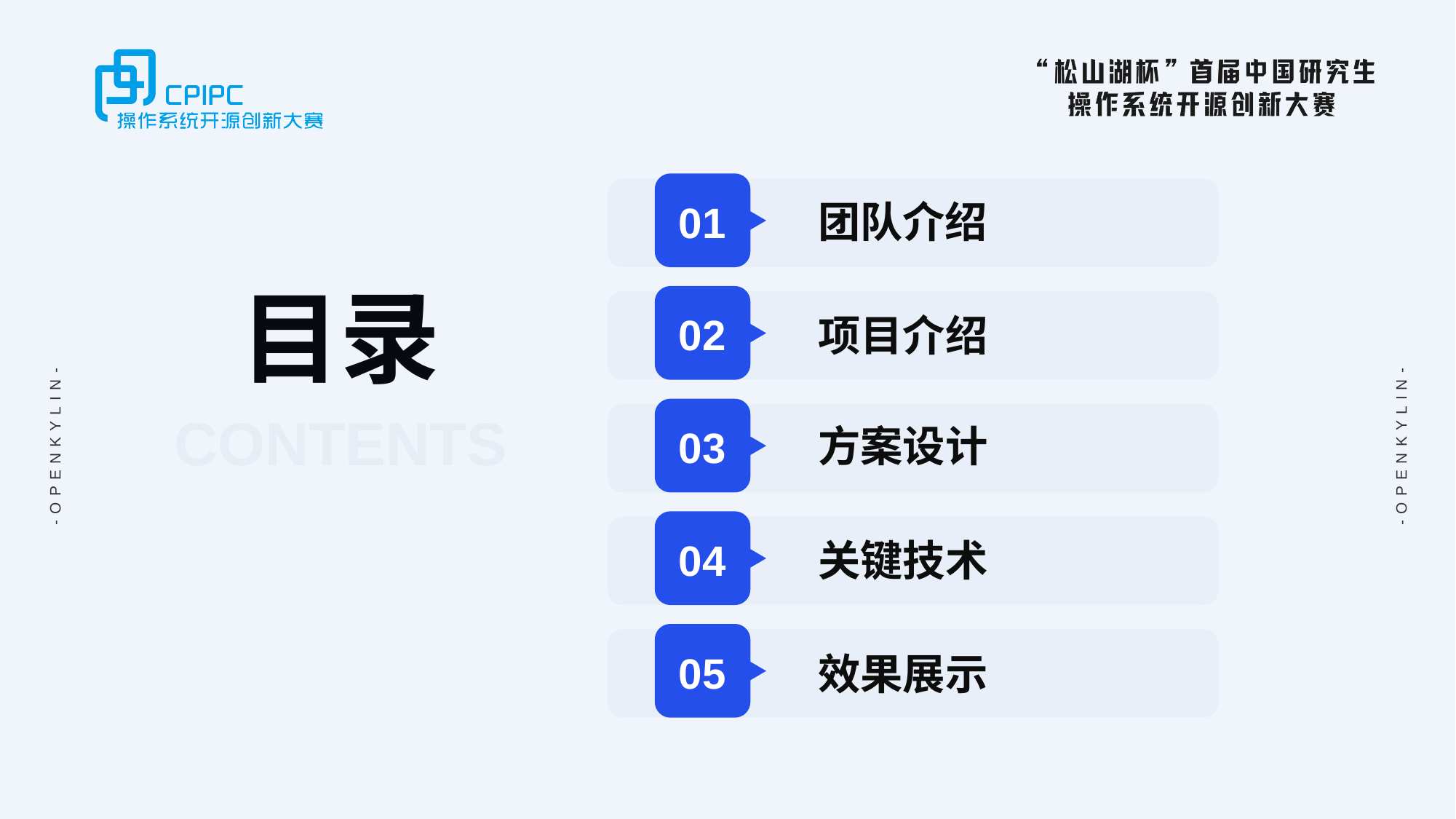

# 团队介绍
01

02
项目介绍

方案设计
03

关键技术
04

05
效果展示